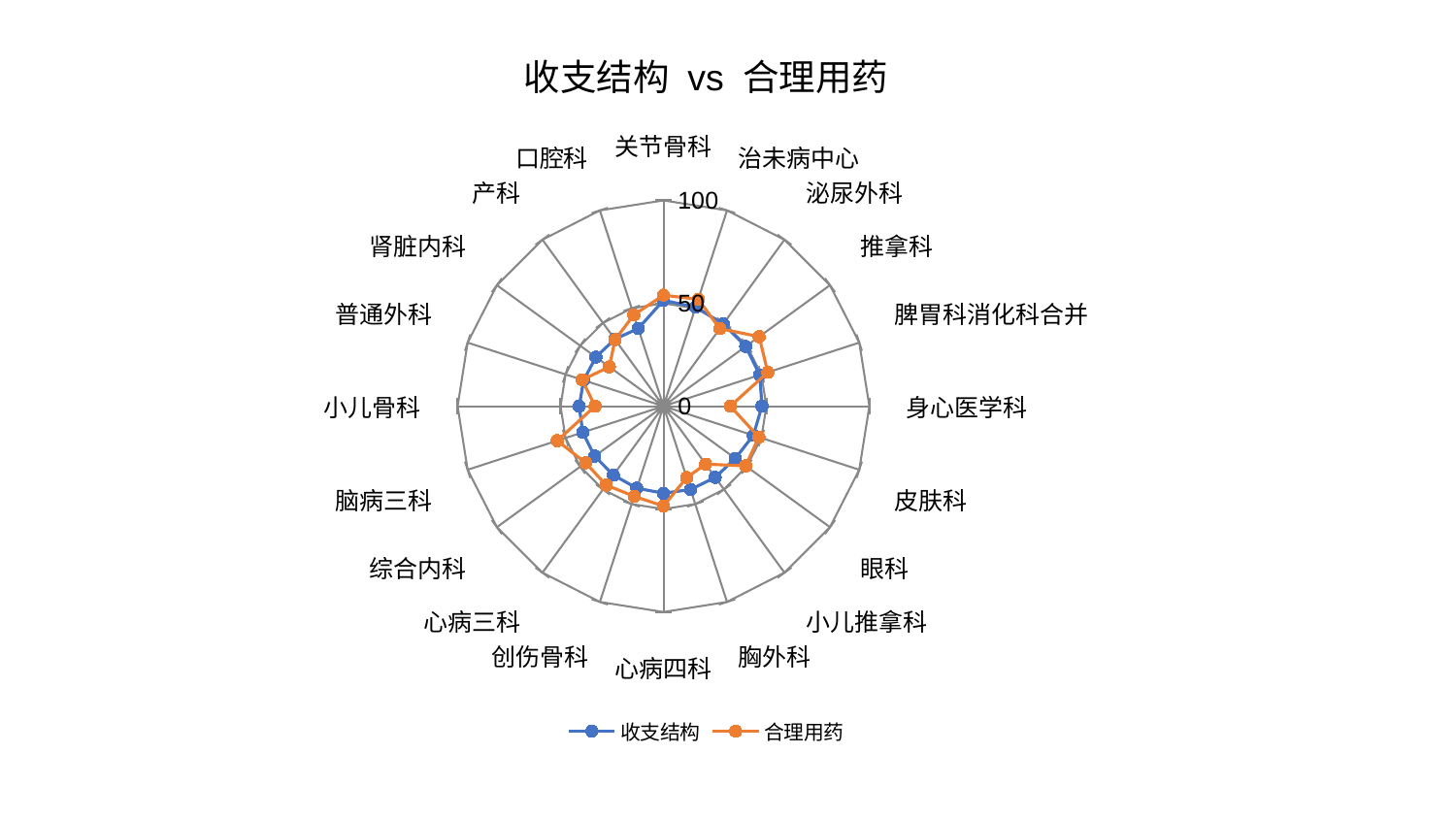

### Chart: 收支结构 vs 合理用药

| Category | 收支结构 | 合理用药 |
|---|---|---|
| 关节骨科 | 51.46855608078091 | 53.9267810553752 |
| 治未病中心 | 50.5649318358958 | 54.619974487616815 |
| 泌尿外科 | 49.41593872302205 | 46.59734153566855 |
| 推拿科 | 49.39052182993607 | 57.4746867748339 |
| 脾胃科消化科合并 | 49.189111998870956 | 53.2839379020557 |
| 身心医学科 | 47.87917690923511 | 32.47521915382866 |
| 皮肤科 | 45.902110789086784 | 48.729133499461014 |
| 眼科 | 43.15709836406585 | 49.36125527167342 |
| 小儿推拿科 | 42.774581651097016 | 34.82312047843078 |
| 胸外科 | 42.574463530428254 | 36.49033440521922 |
| 心病四科 | 42.305531126205295 | 48.5319169348834 |
| 创伤骨科 | 41.90467580904558 | 46.059695771164826 |
| 心病三科 | 41.392402751906396 | 47.37809786821474 |
| 综合内科 | 41.31199082382793 | 46.75321848647603 |
| 脑病三科 | 41.21628677710337 | 54.267749317618836 |
| 小儿骨科 | 40.937793096750404 | 33.22885200374358 |
| 普通外科 | 40.7536944424617 | 41.5205100409586 |
| 肾脏内科 | 40.591866205943745 | 32.511712843207704 |
| 产科 | 40.25275351971545 | 39.975224723981036 |
| 口腔科 | 39.70629401915842 | 46.641797285986335 |
72